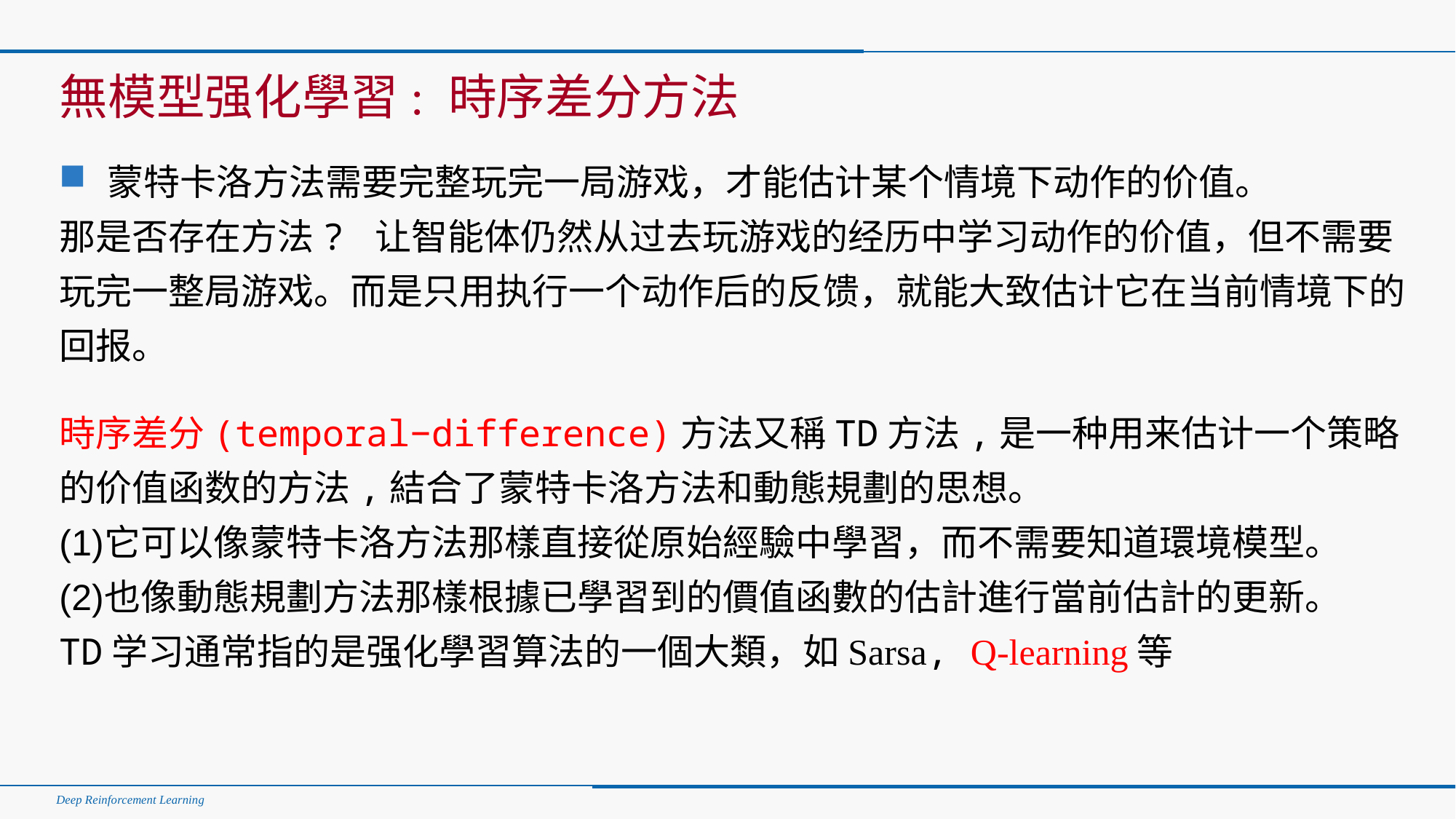

無模型强化學習: 時序差分方法
蒙特卡洛方法需要完整玩完一局游戏，才能估计某个情境下动作的价值。
那是否存在方法? 让智能体仍然从过去玩游戏的经历中学习动作的价值，但不需要玩完一整局游戏。而是只用执行一个动作后的反馈，就能大致估计它在当前情境下的回报。

時序差分(temporal−difference)方法又稱TD方法,是一种用来估计一个策略的价值函数的方法,結合了蒙特卡洛方法和動態規劃的思想。
它可以像蒙特卡洛方法那樣直接從原始經驗中學習，而不需要知道環境模型。
也像動態規劃方法那樣根據已學習到的價值函數的估計進行當前估計的更新。
TD学习通常指的是强化學習算法的一個大類，如Sarsa, Q-learning等